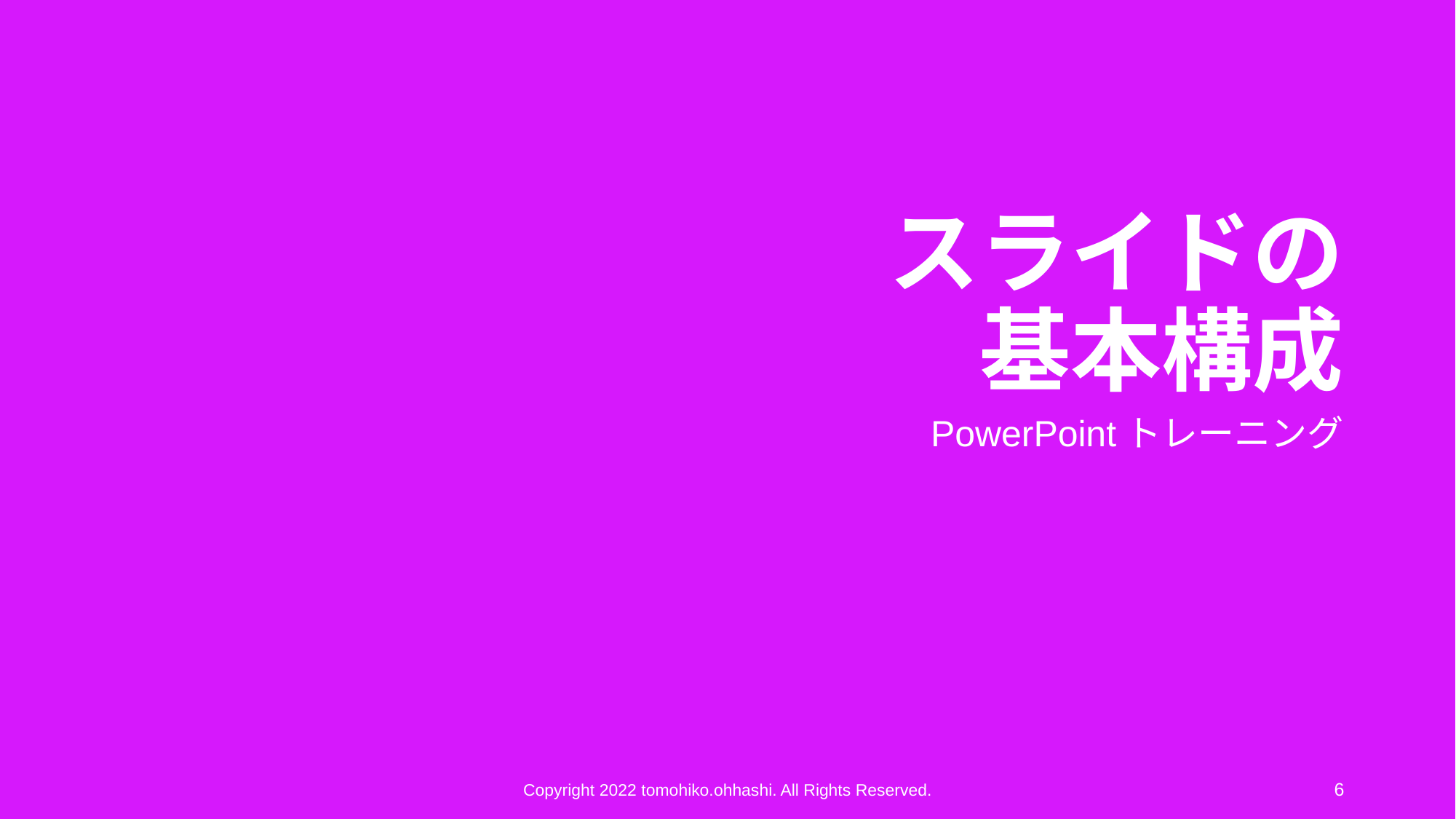

# スライドの 基本構成
PowerPointトレーニング
Copyright 2022 tomohiko.ohhashi. All Rights Reserved.
6